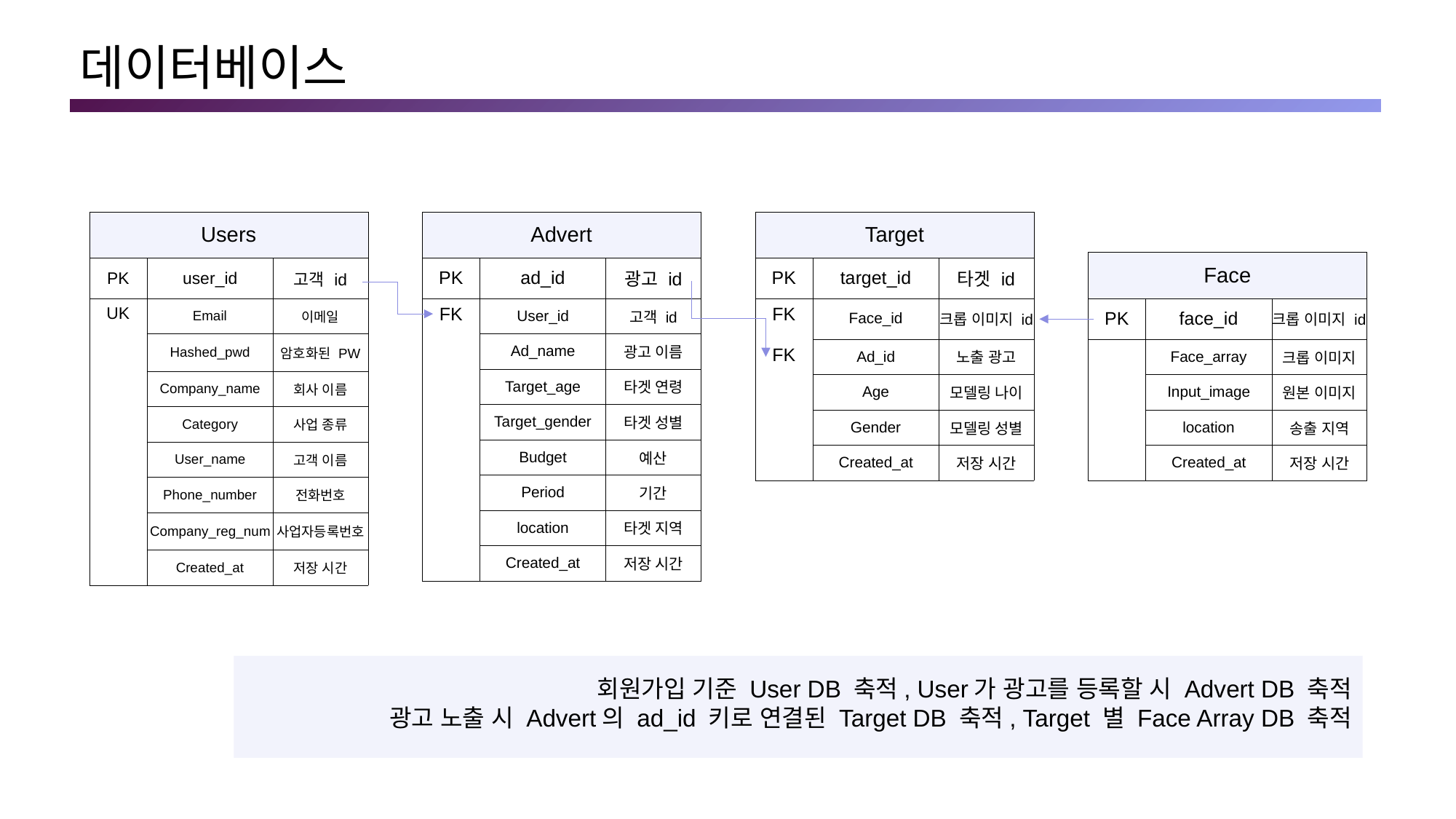

# 데이터베이스

| Users |  |  |
| --- | --- | --- |
| PK | user\_id | 고객 id |
| UK | Email | 이메일 |
|  | Hashed\_pwd | 암호화된 PW |
|  | Company\_name | 회사 이름 |
|  | Category | 사업 종류 |
|  | User\_name | 고객 이름 |
|  | Phone\_number | 전화번호 |
|  | Company\_reg\_num | 사업자등록번호 |
|  | Created\_at | 저장 시간 |
| Advert |  |  |
| --- | --- | --- |
| PK | ad\_id | 광고 id |
| FK | User\_id | 고객 id |
|  | Ad\_name | 광고 이름 |
|  | Target\_age | 타겟 연령 |
|  | Target\_gender | 타겟 성별 |
|  | Budget | 예산 |
|  | Period | 기간 |
|  | location | 타겟 지역 |
|  | Created\_at | 저장 시간 |
| Target |  |  |
| --- | --- | --- |
| PK | target\_id | 타겟 id |
| FK FK | Face\_id | 크롭 이미지 id |
|  | Ad\_id | 노출 광고 |
|  | Age | 모델링 나이 |
|  | Gender | 모델링 성별 |
|  | Created\_at | 저장 시간 |
| Face |  |  |
| --- | --- | --- |
| PK | face\_id | 크롭 이미지 id |
|  | Face\_array | 크롭 이미지 |
|  | Input\_image | 원본 이미지 |
|  | location | 송출 지역 |
|  | Created\_at | 저장 시간 |
회원가입 기준 User DB 축적, User가 광고를 등록할 시 Advert DB 축적
광고 노출 시 Advert의 ad_id 키로 연결된 Target DB 축적, Target 별 Face Array DB 축적